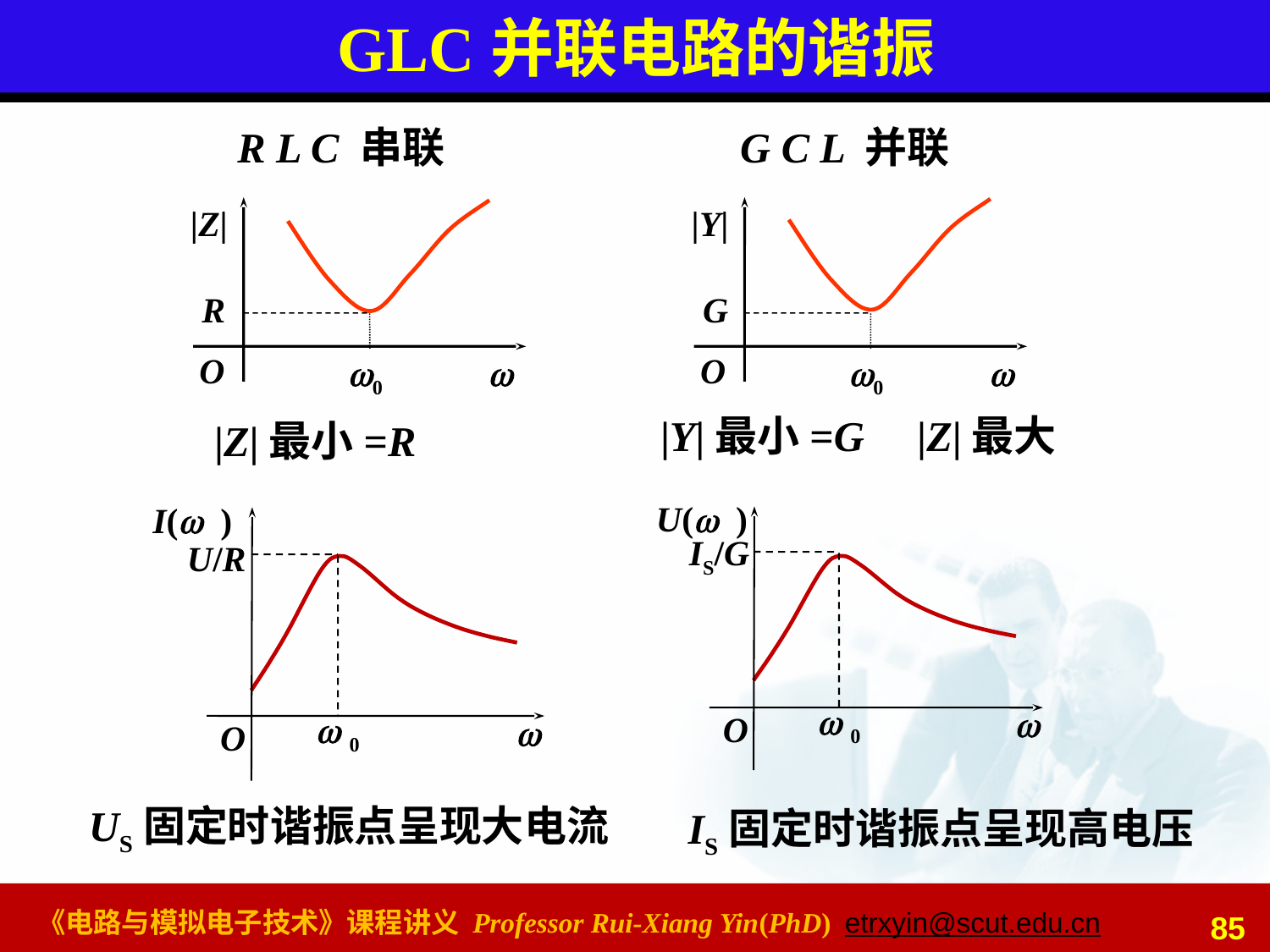

# GLC并联电路的谐振
R L C 串联
G C L 并联
|Z|

R

O
ω0
ω

|Y|

G

O
ω0
ω

|Y|最小=G     |Z|最大
|Z|最小=R
U(ω  )

IS/G

ω
ω 0
O

I(ω  )

U/R

ω 0
ω
O

US固定时谐振点呈现大电流
IS固定时谐振点呈现高电压
85